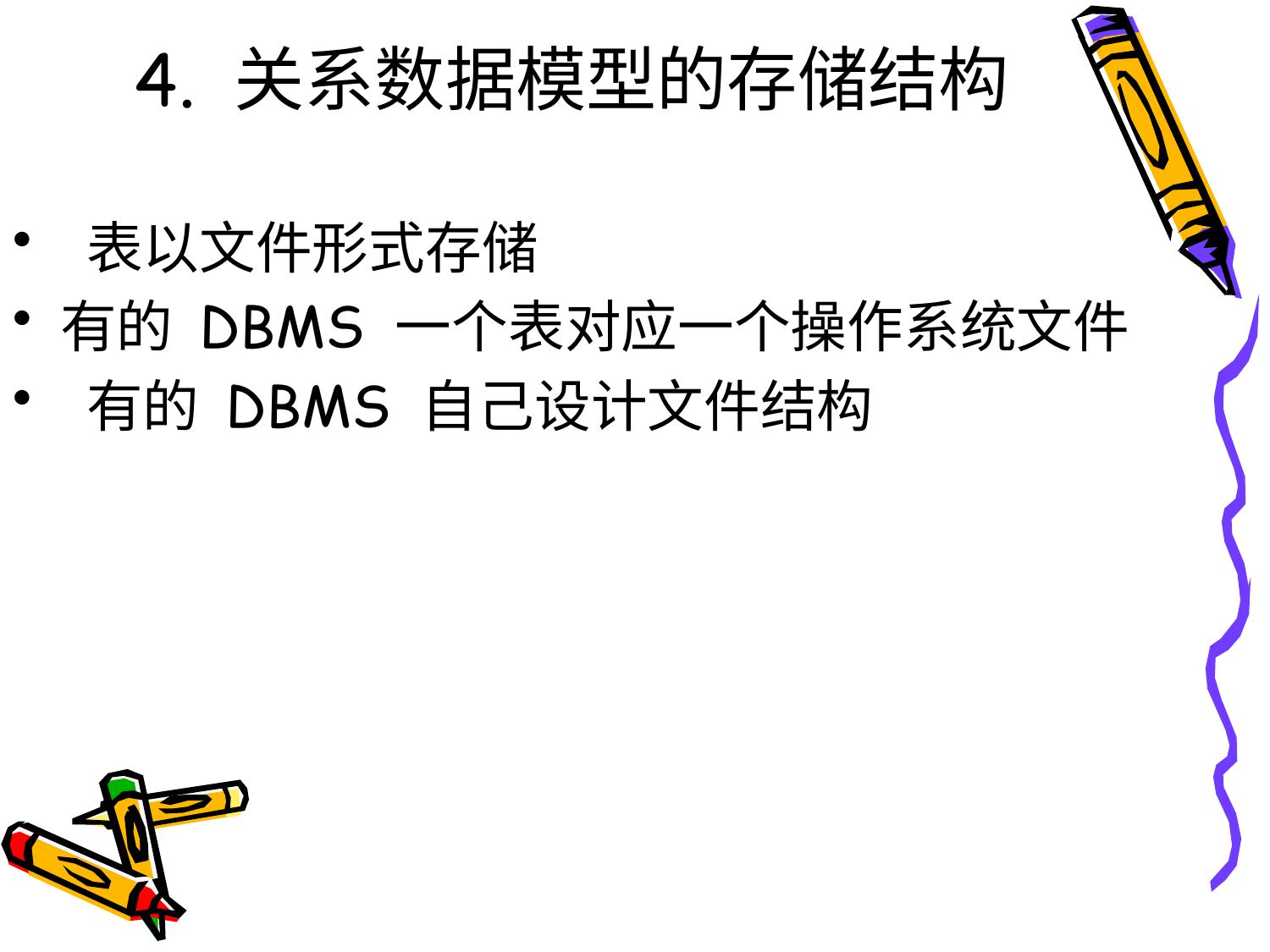

# 4. 关系数据模型的存储结构
 表以文件形式存储
有的 DBMS 一个表对应一个操作系统文件
 有的 DBMS 自己设计文件结构